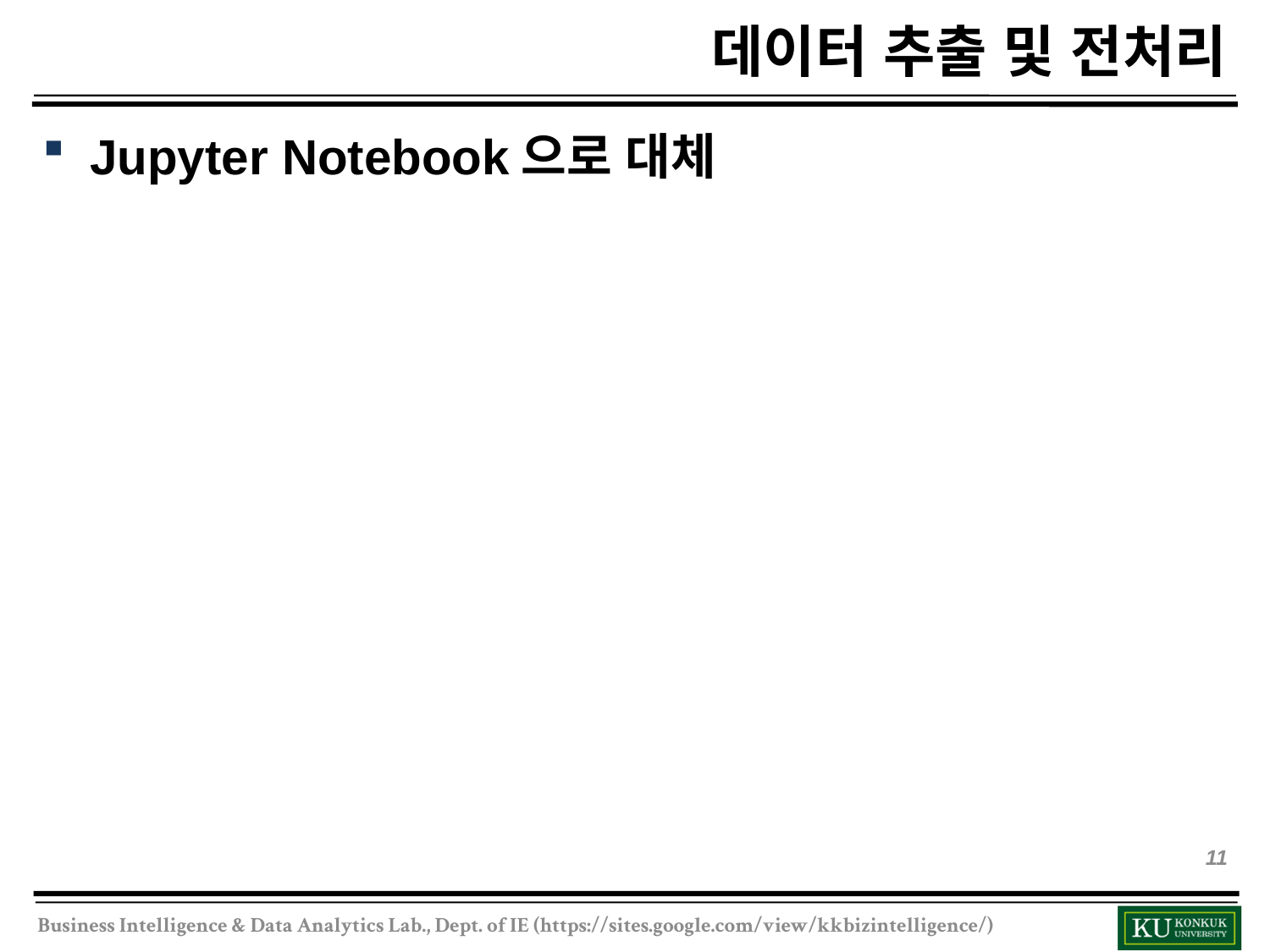

# 데이터 추출 및 전처리
Jupyter Notebook으로 대체
11
Business Intelligence & Data Analytics Lab., Dept. of IE (https://sites.google.com/view/kkbizintelligence/)